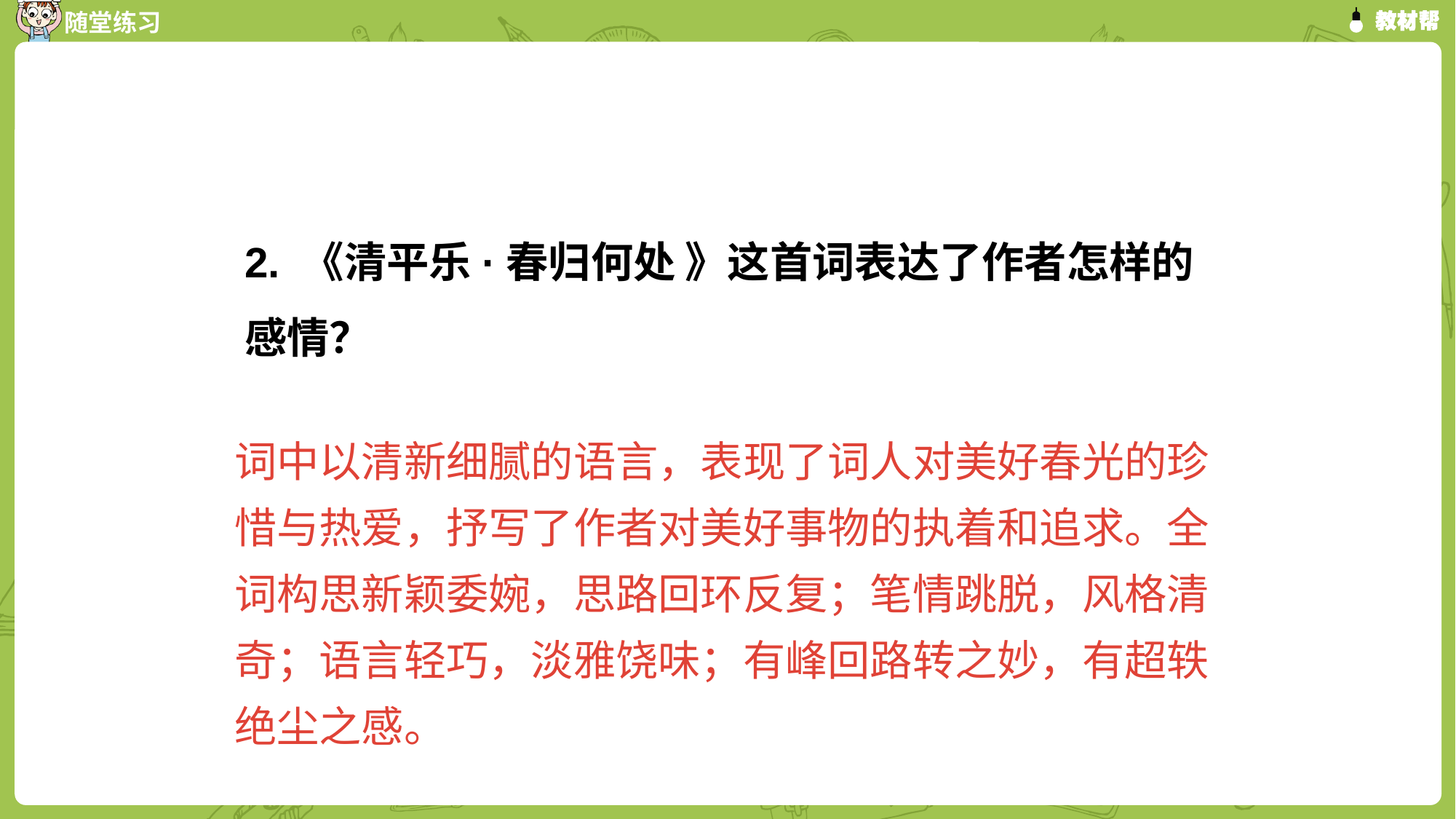

2. 《清平乐·春归何处 》这首词表达了作者怎样的感情？

词中以清新细腻的语言，表现了词人对美好春光的珍惜与热爱，抒写了作者对美好事物的执着和追求。全词构思新颖委婉，思路回环反复；笔情跳脱，风格清奇；语言轻巧，淡雅饶味；有峰回路转之妙，有超轶绝尘之感。